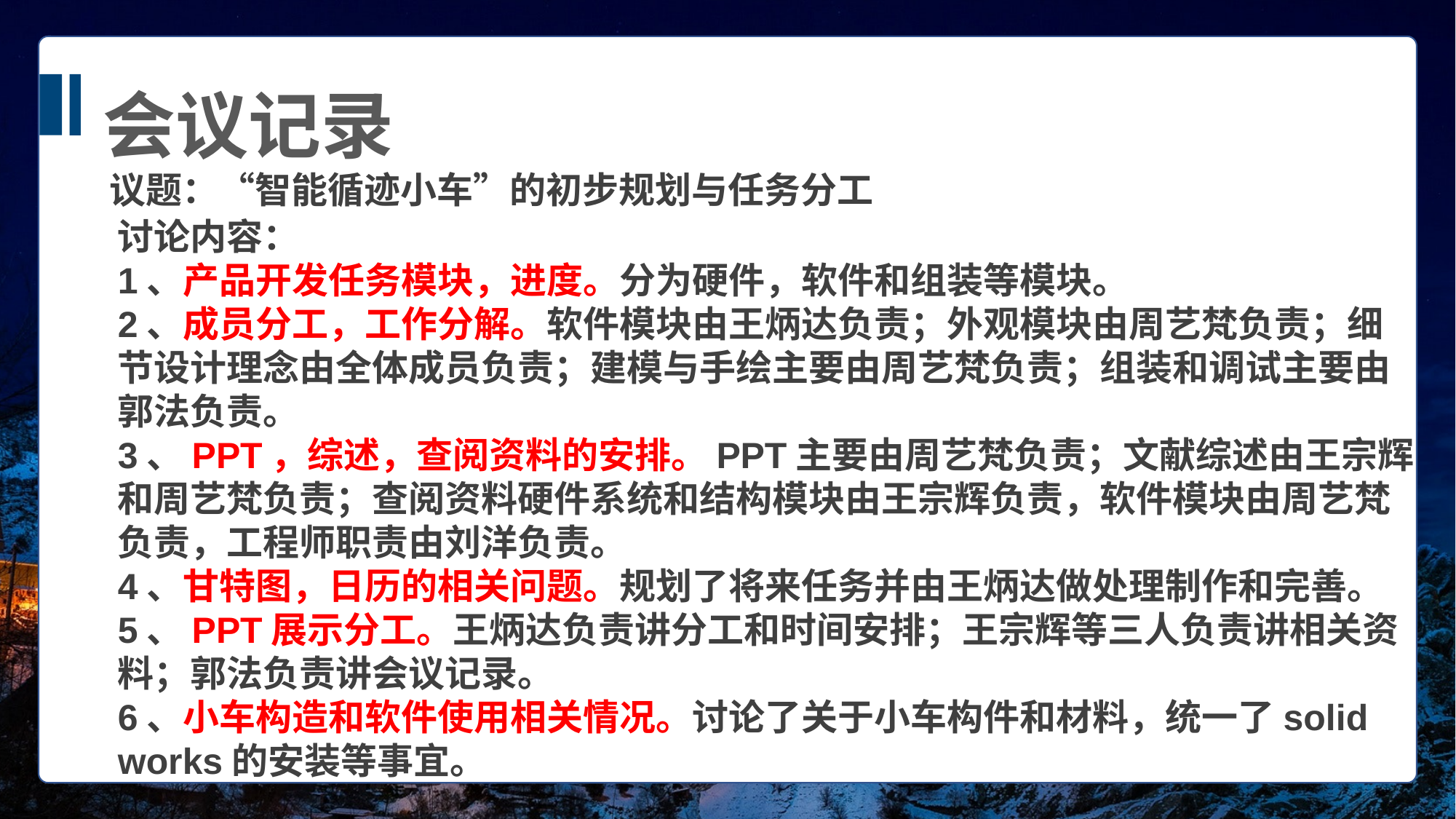

会议记录
议题：“智能循迹小车”的初步规划与任务分工
讨论内容：
1、产品开发任务模块，进度。分为硬件，软件和组装等模块。
2、成员分工，工作分解。软件模块由王炳达负责；外观模块由周艺梵负责；细节设计理念由全体成员负责；建模与手绘主要由周艺梵负责；组装和调试主要由郭法负责。
3、PPT，综述，查阅资料的安排。PPT主要由周艺梵负责；文献综述由王宗辉和周艺梵负责；查阅资料硬件系统和结构模块由王宗辉负责，软件模块由周艺梵负责，工程师职责由刘洋负责。
4、甘特图，日历的相关问题。规划了将来任务并由王炳达做处理制作和完善。
5、PPT展示分工。王炳达负责讲分工和时间安排；王宗辉等三人负责讲相关资料；郭法负责讲会议记录。
6、小车构造和软件使用相关情况。讨论了关于小车构件和材料，统一了solid works的安装等事宜。